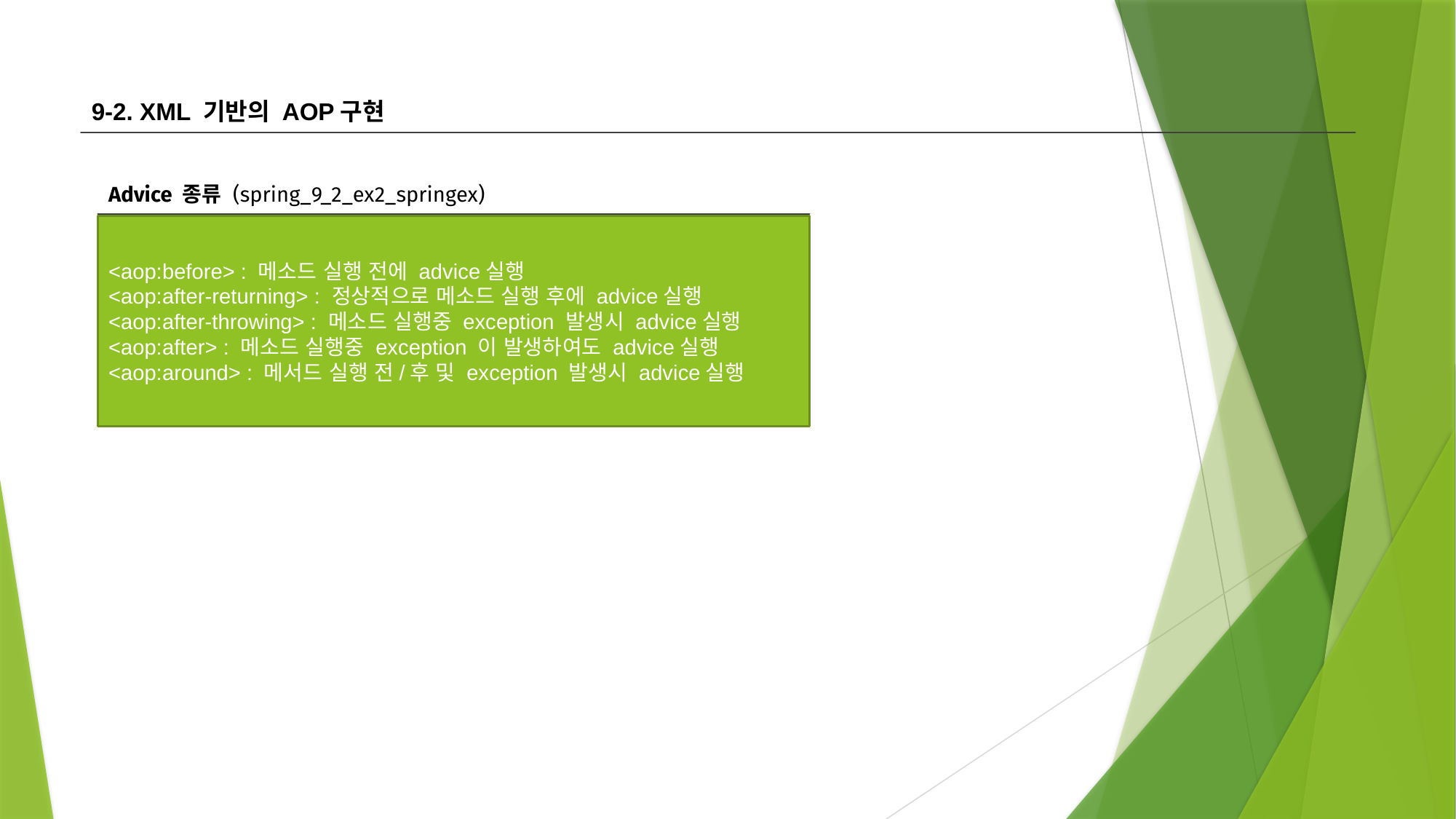

9-2. XML 기반의 AOP구현
Advice 종류 (spring_9_2_ex2_springex)
<aop:before> : 메소드 실행 전에 advice실행
<aop:after-returning> : 정상적으로 메소드 실행 후에 advice실행
<aop:after-throwing> : 메소드 실행중 exception 발생시 advice실행
<aop:after> : 메소드 실행중 exception 이 발생하여도 advice실행
<aop:around> : 메서드 실행 전/후 및 exception 발생시 advice실행